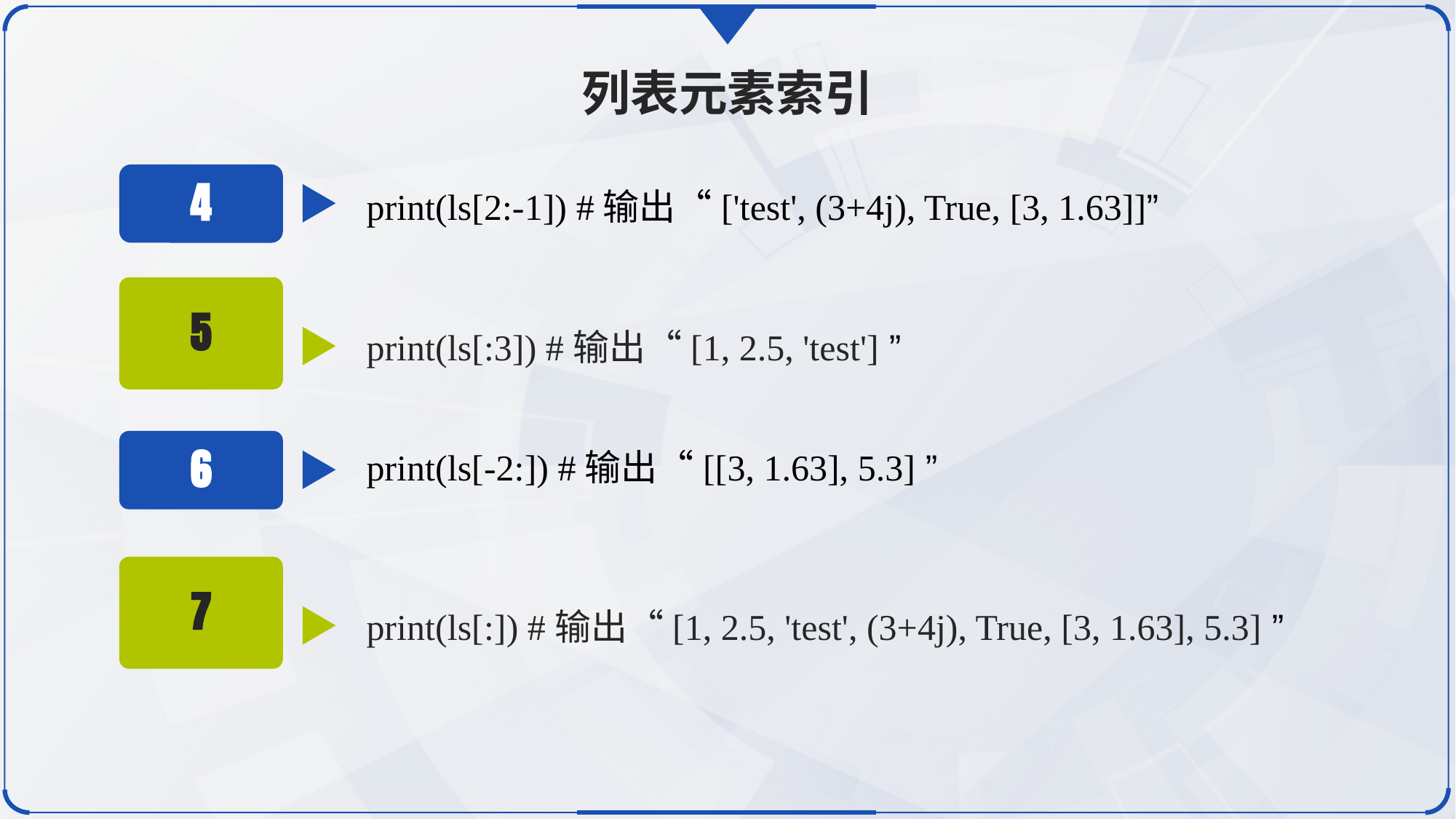

列表元素索引

4
print(ls[2:-1]) #输出“['test', (3+4j), True, [3, 1.63]]”

5
print(ls[:3]) #输出“[1, 2.5, 'test'] ”

6
print(ls[-2:]) #输出“[[3, 1.63], 5.3] ”

7
print(ls[:]) #输出“[1, 2.5, 'test', (3+4j), True, [3, 1.63], 5.3] ”